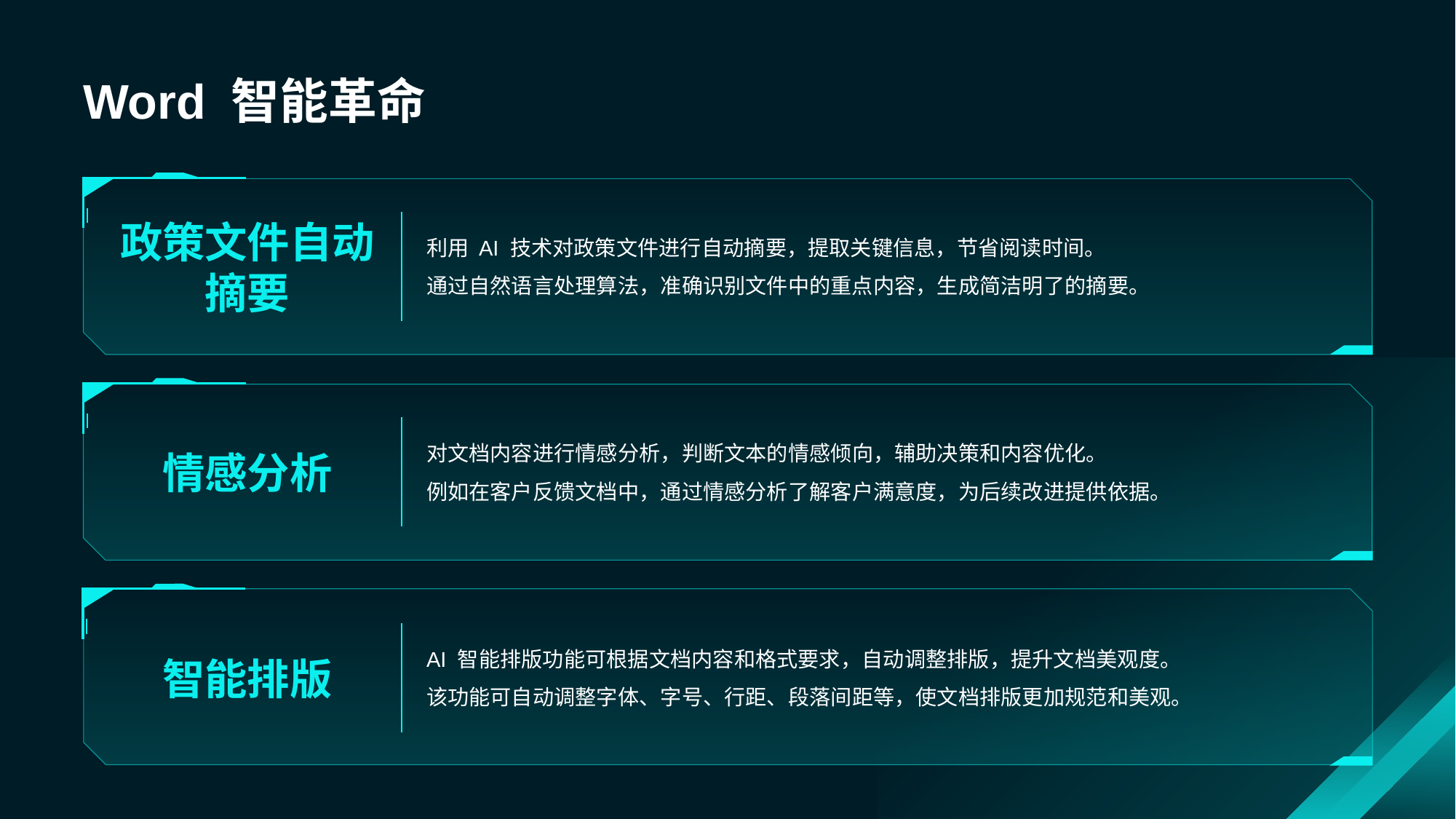

# Word 智能革命

政策文件自动摘要
利用 AI 技术对政策文件进行自动摘要，提取关键信息，节省阅读时间。
通过自然语言处理算法，准确识别文件中的重点内容，生成简洁明了的摘要。

情感分析
对文档内容进行情感分析，判断文本的情感倾向，辅助决策和内容优化。
例如在客户反馈文档中，通过情感分析了解客户满意度，为后续改进提供依据。

智能排版
AI 智能排版功能可根据文档内容和格式要求，自动调整排版，提升文档美观度。
该功能可自动调整字体、字号、行距、段落间距等，使文档排版更加规范和美观。